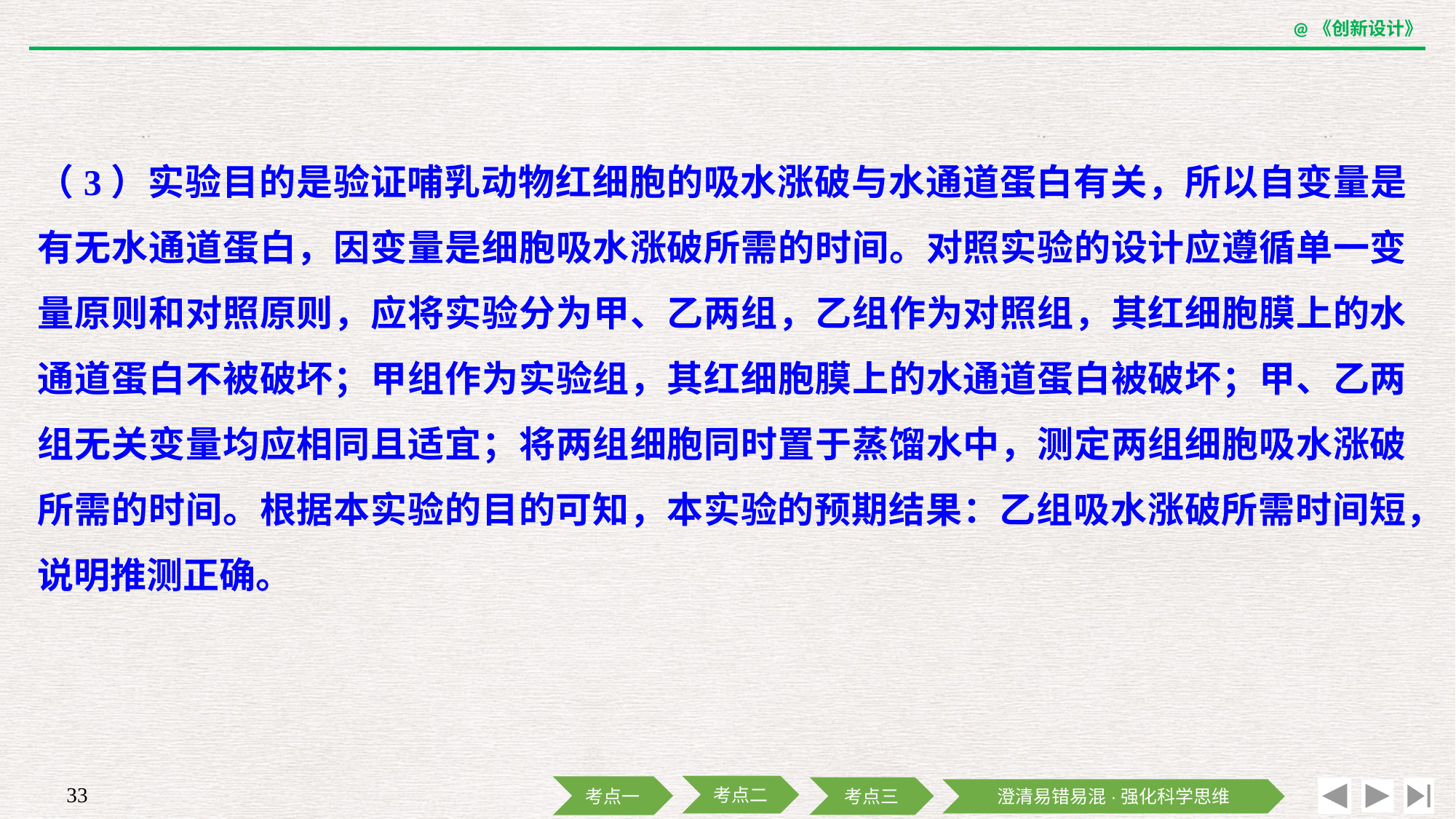

（3）实验目的是验证哺乳动物红细胞的吸水涨破与水通道蛋白有关，所以自变量是有无水通道蛋白，因变量是细胞吸水涨破所需的时间。对照实验的设计应遵循单一变量原则和对照原则，应将实验分为甲、乙两组，乙组作为对照组，其红细胞膜上的水通道蛋白不被破坏；甲组作为实验组，其红细胞膜上的水通道蛋白被破坏；甲、乙两组无关变量均应相同且适宜；将两组细胞同时置于蒸馏水中，测定两组细胞吸水涨破所需的时间。根据本实验的目的可知，本实验的预期结果：乙组吸水涨破所需时间短，说明推测正确。